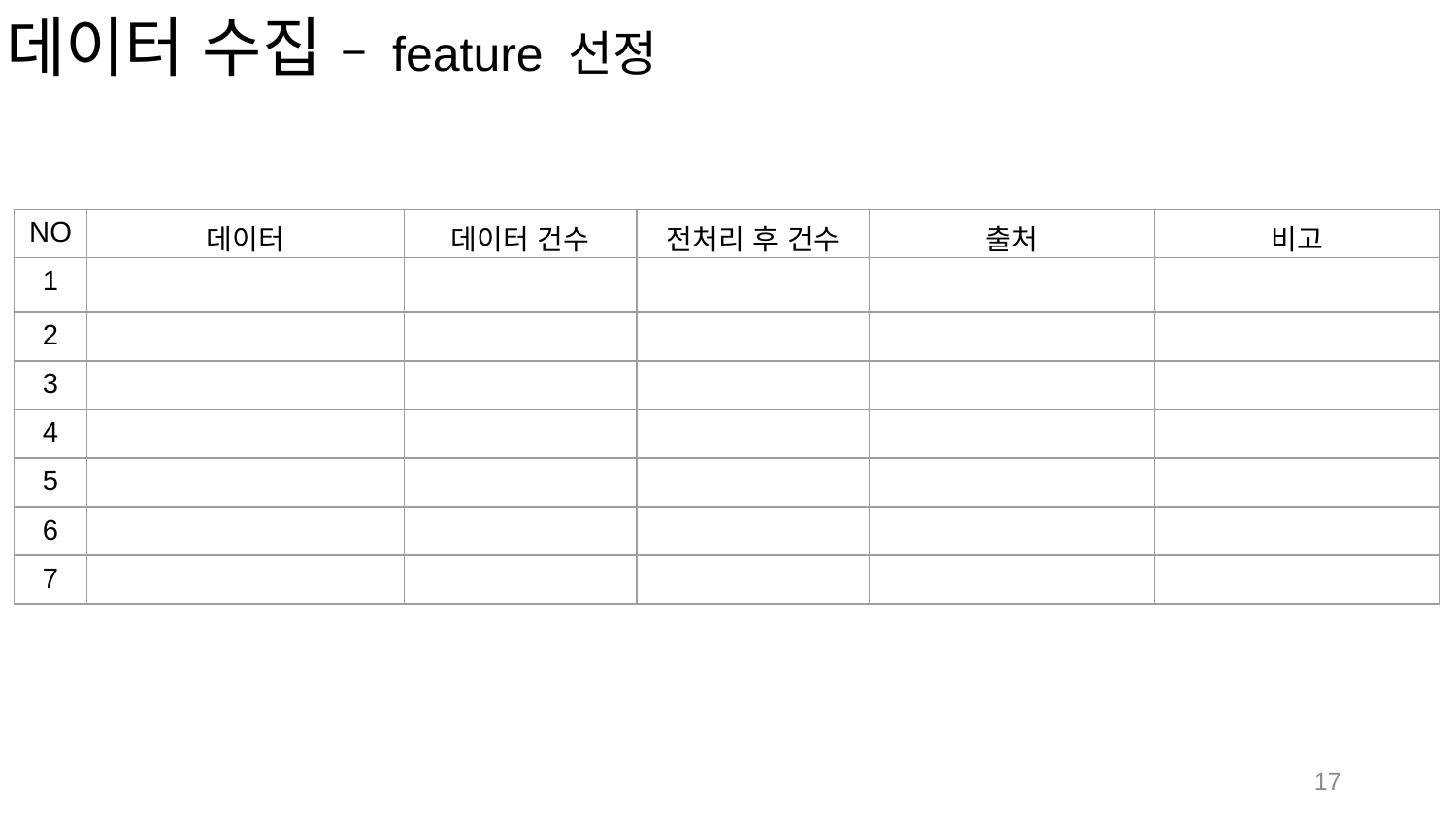

데이터 수집 – feature 선정
| NO | 데이터 | 데이터 건수 | 전처리 후 건수 | 출처 | 비고 |
| --- | --- | --- | --- | --- | --- |
| 1 |  |  |  |  |  |
| 2 |  |  |  |  |  |
| 3 |  |  |  |  |  |
| 4 |  |  |  |  |  |
| 5 |  |  |  |  |  |
| 6 |  |  |  |  |  |
| 7 |  |  |  |  |  |
17